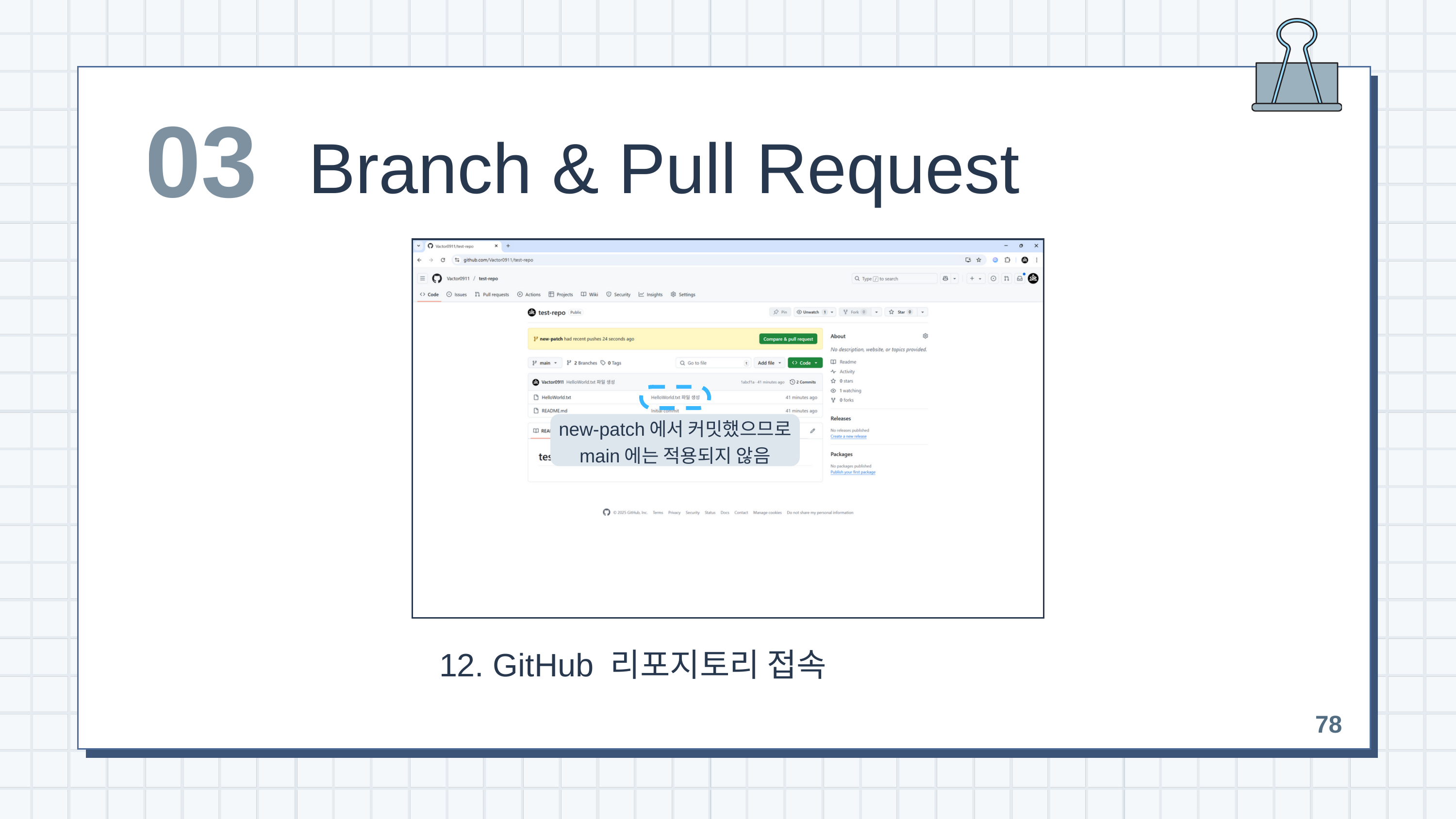

03
Branch & Pull Request

new-patch에서 커밋했으므로
main에는 적용되지 않음
   12. GitHub 리포지토리 접속
78